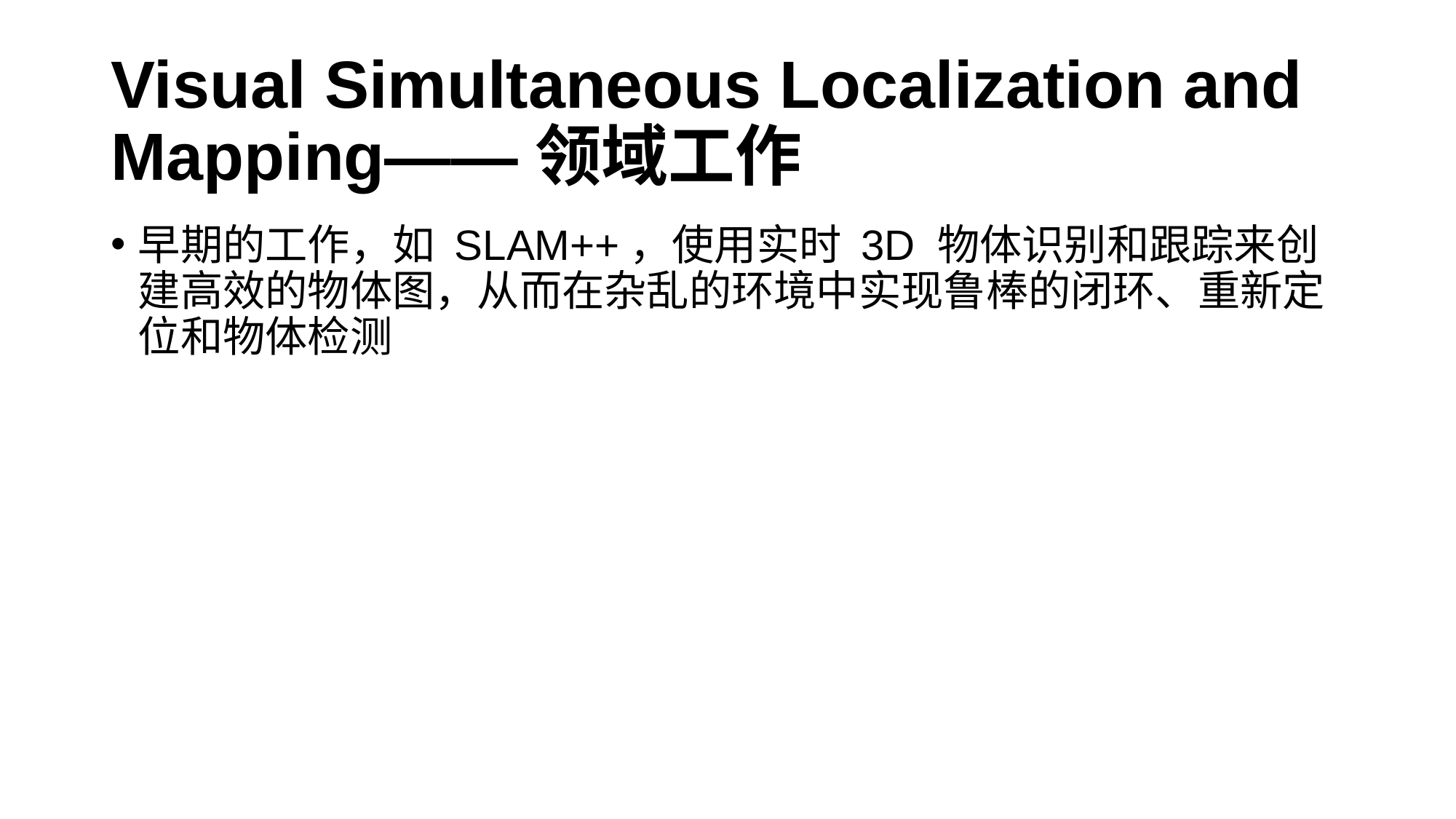

# Visual Simultaneous Localization and Mapping——领域工作
早期的工作，如 SLAM++，使用实时 3D 物体识别和跟踪来创建高效的物体图，从而在杂乱的环境中实现鲁棒的闭环、重新定位和物体检测